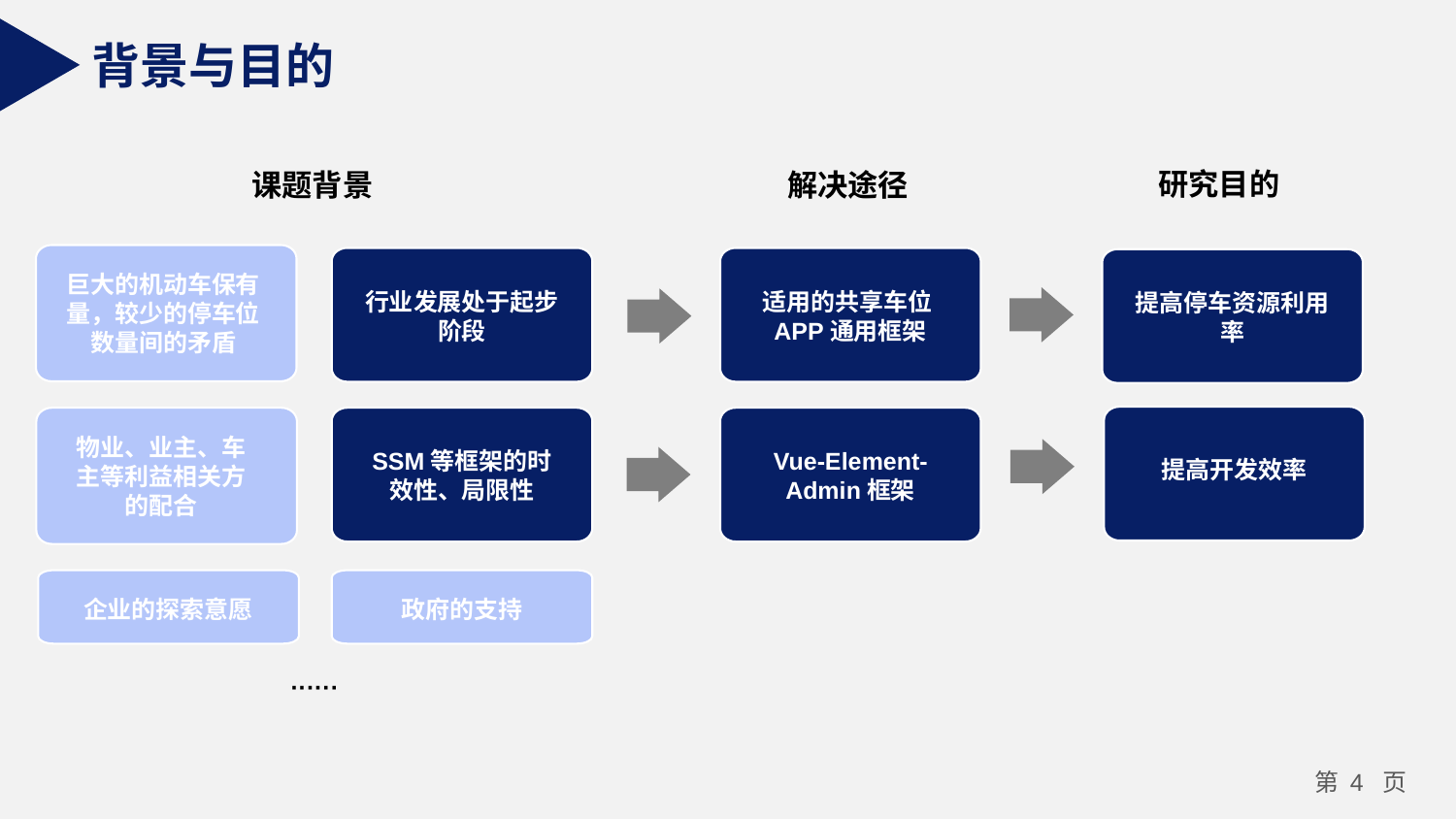

背景与目的
研究目的
课题背景
解决途径

巨大的机动车保有量，较少的停车位数量间的矛盾
行业发展处于起步阶段
适用的共享车位APP通用框架
提高停车资源利用率

物业、业主、车主等利益相关方的配合
SSM等框架的时效性、局限性
Vue-Element-Admin框架

提高开发效率

企业的探索意愿
政府的支持
······